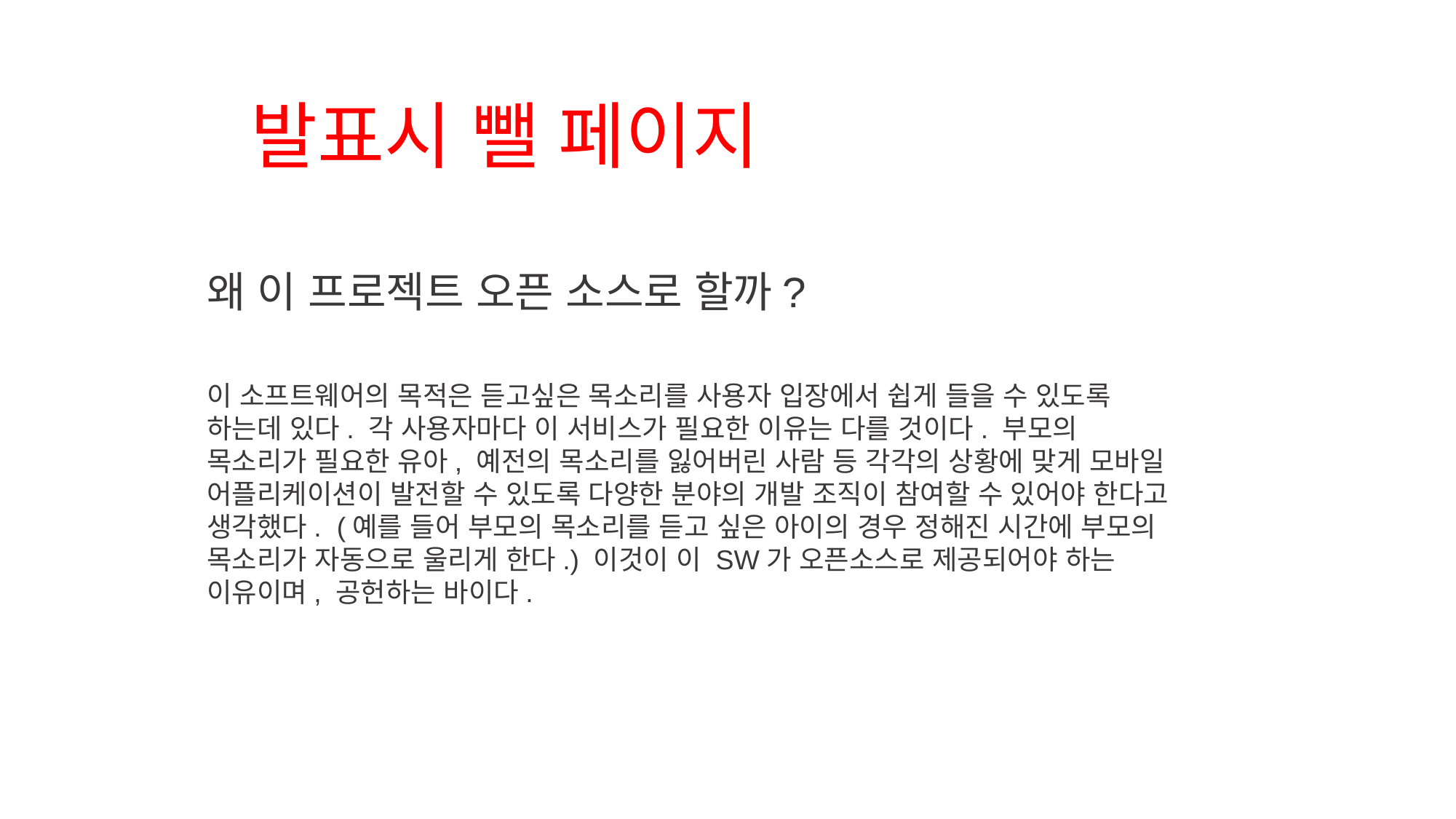

발표시 뺄 페이지
왜 이 프로젝트 오픈 소스로 할까?

이 소프트웨어의 목적은 듣고싶은 목소리를 사용자 입장에서 쉽게 들을 수 있도록 하는데 있다. 각 사용자마다 이 서비스가 필요한 이유는 다를 것이다. 부모의 목소리가 필요한 유아, 예전의 목소리를 잃어버린 사람 등 각각의 상황에 맞게 모바일 어플리케이션이 발전할 수 있도록 다양한 분야의 개발 조직이 참여할 수 있어야 한다고 생각했다.  (예를 들어 부모의 목소리를 듣고 싶은 아이의 경우 정해진 시간에 부모의 목소리가 자동으로 울리게 한다.) 이것이 이 SW가 오픈소스로 제공되어야 하는 이유이며, 공헌하는 바이다.